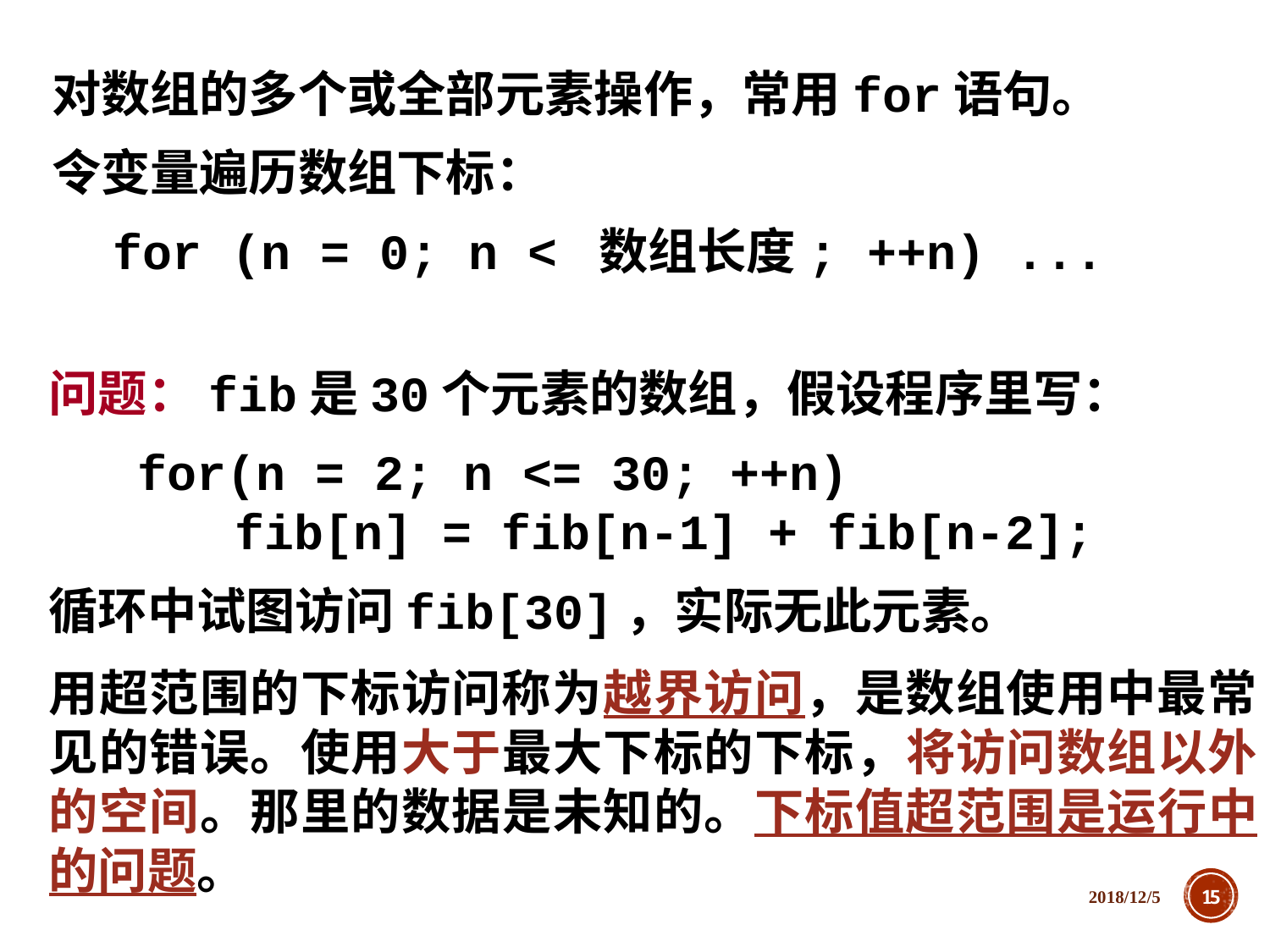

对数组的多个或全部元素操作，常用for语句。
令变量遍历数组下标：
　for (n = 0; n < 数组长度; ++n) ...
问题：fib是30个元素的数组，假设程序里写：
   for(n = 2; n <= 30; ++n)
	  fib[n] = fib[n-1] + fib[n-2];
循环中试图访问fib[30]，实际无此元素。
用超范围的下标访问称为越界访问，是数组使用中最常见的错误。使用大于最大下标的下标，将访问数组以外的空间。那里的数据是未知的。下标值超范围是运行中的问题。
2018/12/5
15